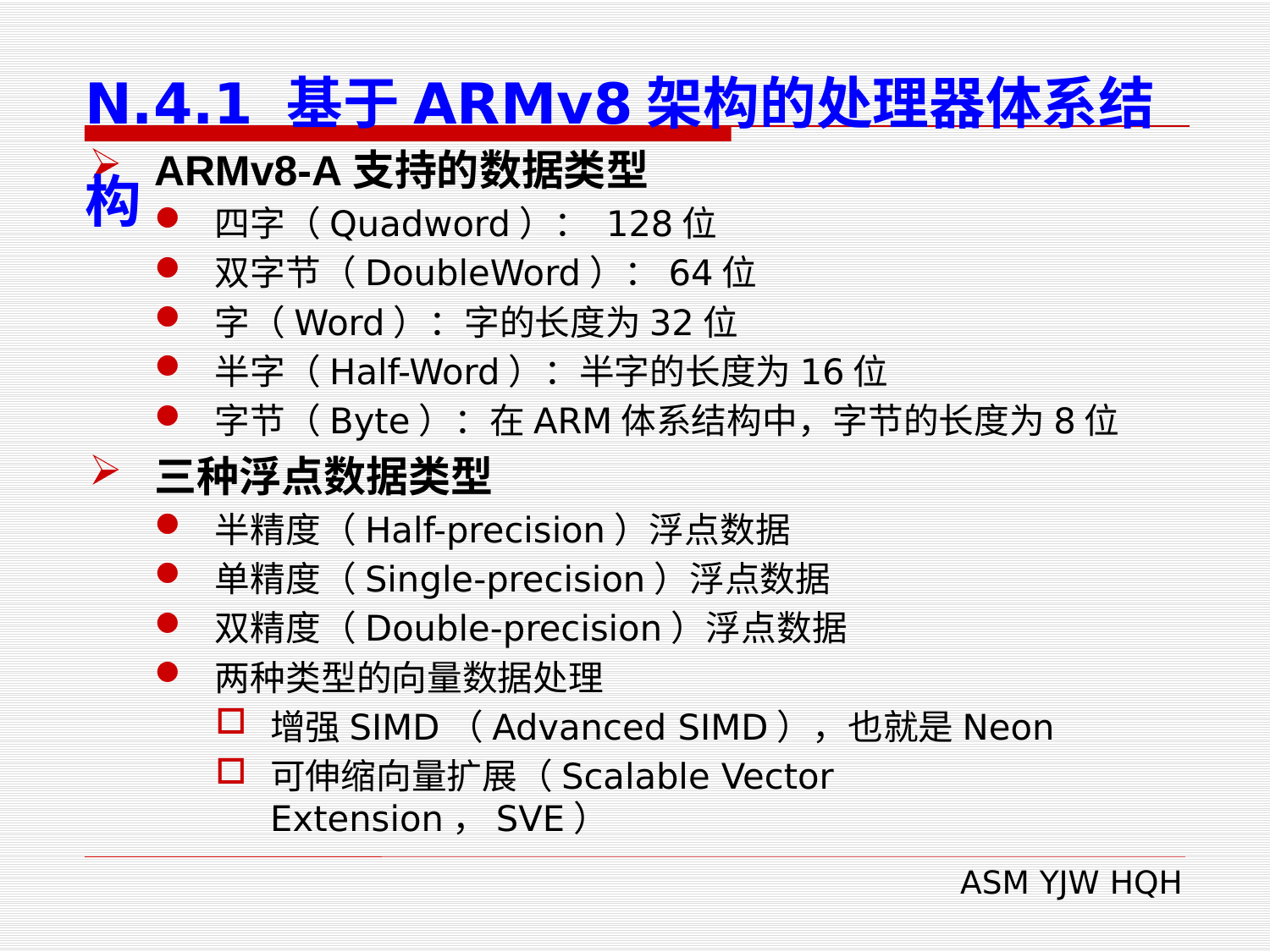

# N.4.1 基于ARMv8架构的处理器体系结构
ARMv8-A支持的数据类型
四字（Quadword）： 128位
双字节（DoubleWord）：64位
字（Word）：字的长度为32位
半字（Half-Word）：半字的长度为16位
字节（Byte）：在ARM体系结构中，字节的长度为8位
三种浮点数据类型
半精度（Half-precision）浮点数据
单精度（Single-precision）浮点数据
双精度（Double-precision）浮点数据
两种类型的向量数据处理
增强SIMD（Advanced SIMD），也就是Neon
可伸缩向量扩展（Scalable Vector Extension，SVE）